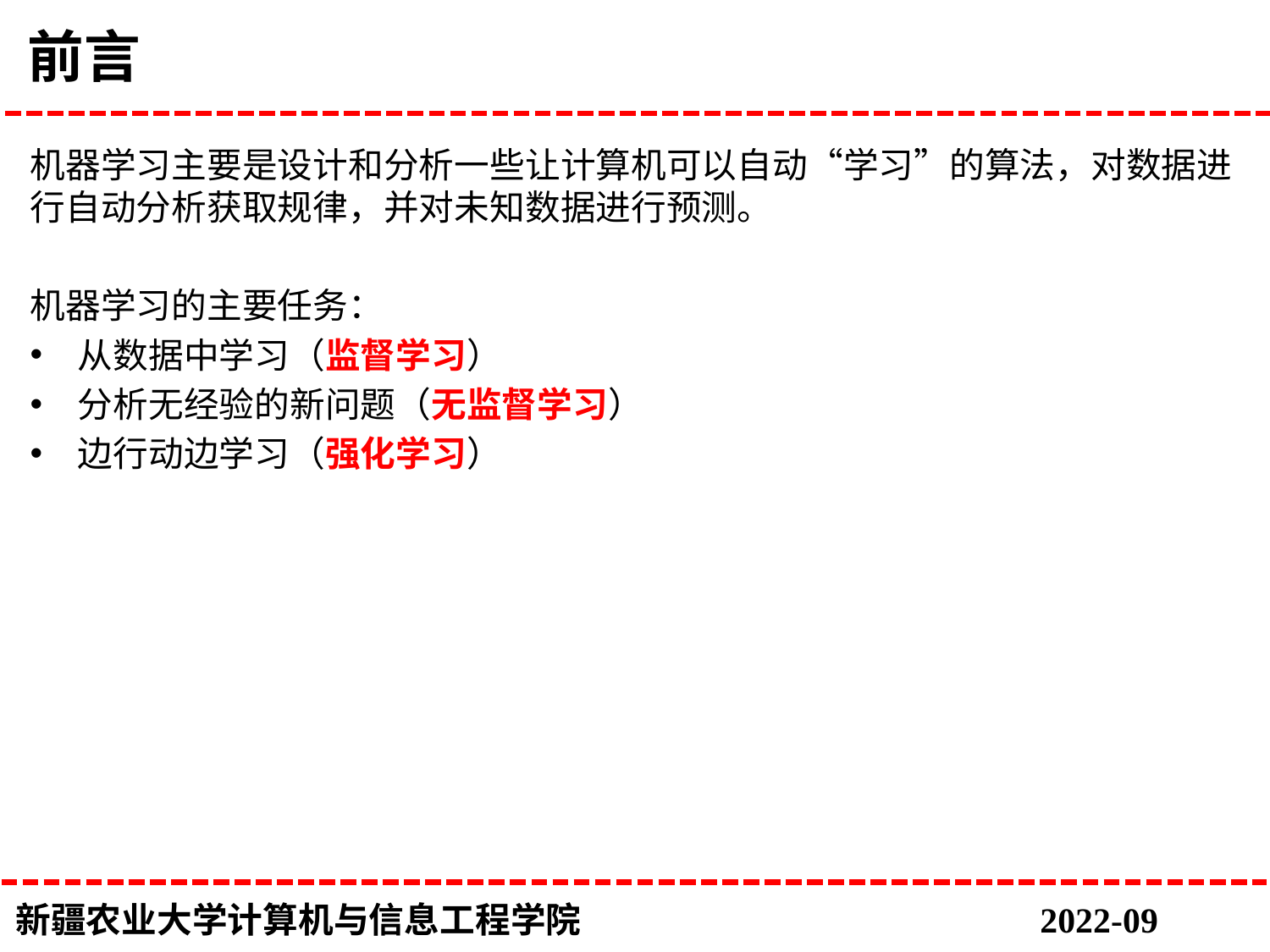

# 前言
机器学习主要是设计和分析一些让计算机可以自动“学习”的算法，对数据进行自动分析获取规律，并对未知数据进行预测。

机器学习的主要任务：
从数据中学习（监督学习）
分析无经验的新问题（无监督学习）
边行动边学习（强化学习）